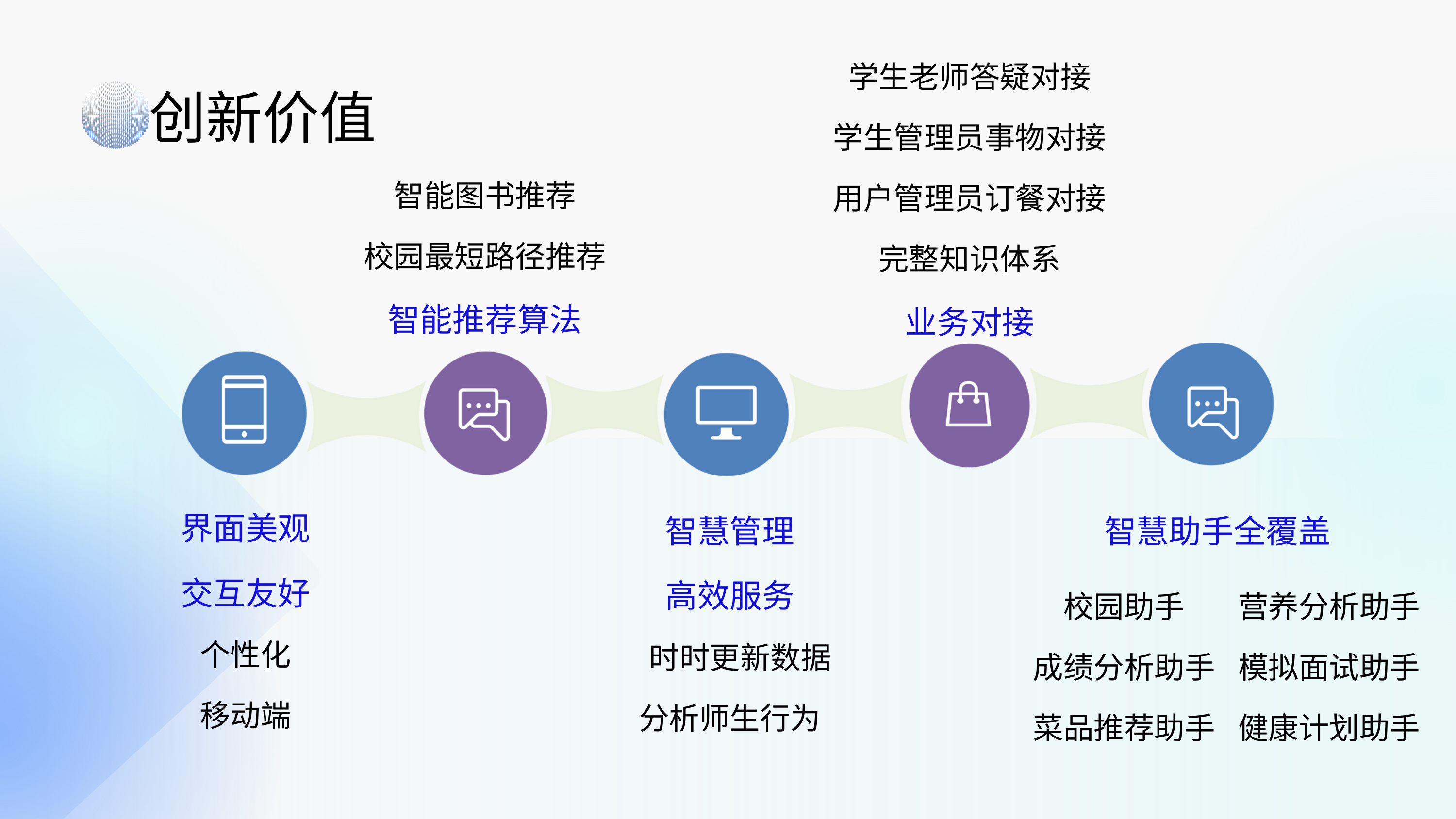

学生老师答疑对接
学生管理员事物对接
用户管理员订餐对接
完整知识体系
业务对接

创新价值

智能图书推荐
校园最短路径推荐
智能推荐算法

界面美观
交互友好
个性化
移动端
智慧管理
高效服务
  时时更新数据
分析师生行为

智慧助手全覆盖
校园助手
成绩分析助手
菜品推荐助手
营养分析助手
模拟面试助手
健康计划助手